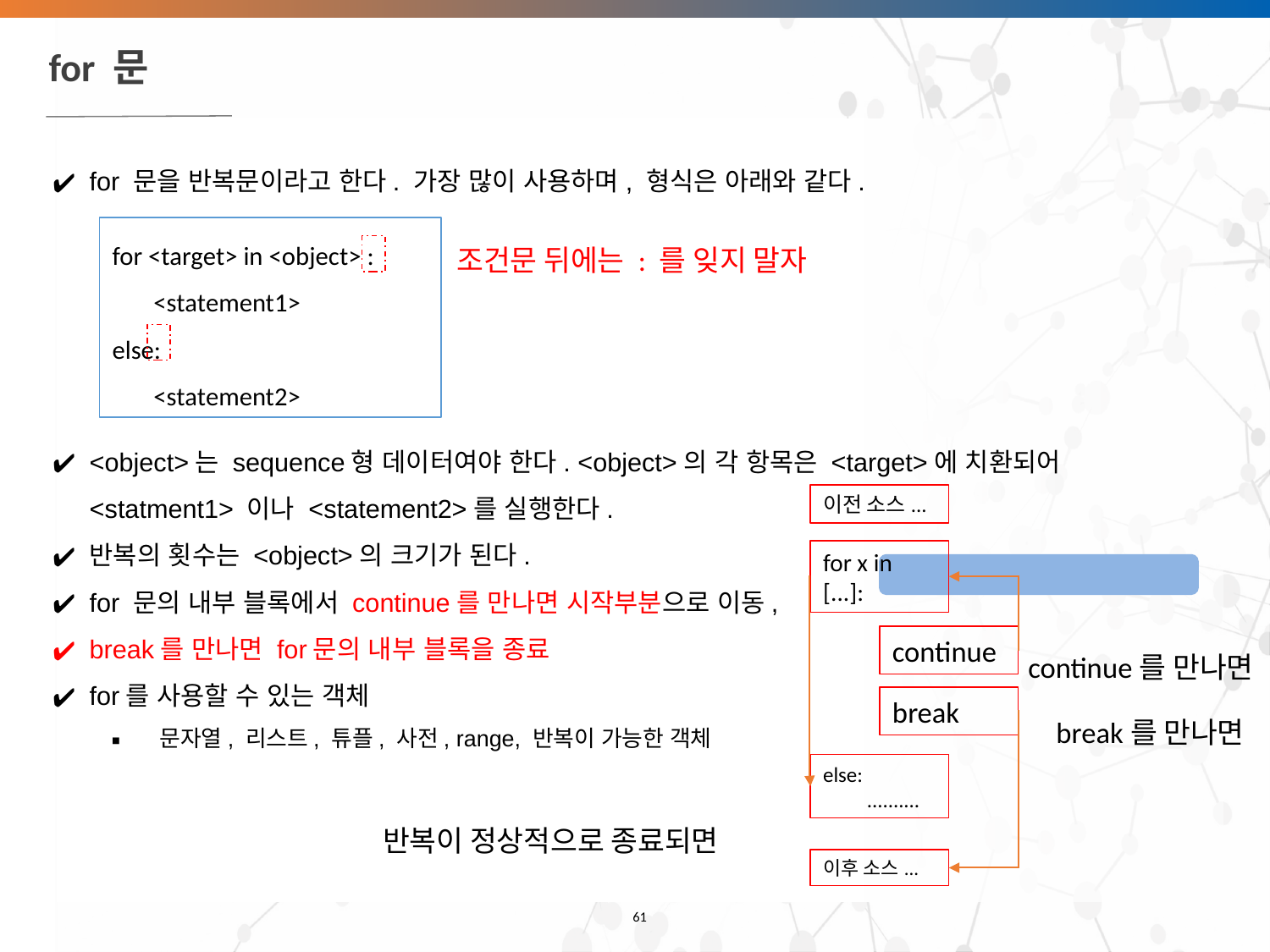

# for 문
for 문을 반복문이라고 한다. 가장 많이 사용하며, 형식은 아래와 같다.

<object>는 sequence형 데이터여야 한다. <object>의 각 항목은 <target>에 치환되어 <statment1> 이나 <statement2>를 실행한다.
반복의 횟수는 <object>의 크기가 된다.
for 문의 내부 블록에서 continue를 만나면 시작부분으로 이동,
break를 만나면 for문의 내부 블록을 종료
for를 사용할 수 있는 객체
 문자열, 리스트, 튜플, 사전, range, 반복이 가능한 객체

for <target> in <object> :
       <statement1>
else:
       <statement2>

조건문 뒤에는 : 를 잊지 말자

이전 소스...
for x in [...]:

continue
continue를 만나면
break
break를 만나면
else:
         ..........
반복이 정상적으로 종료되면
이후 소스...
61